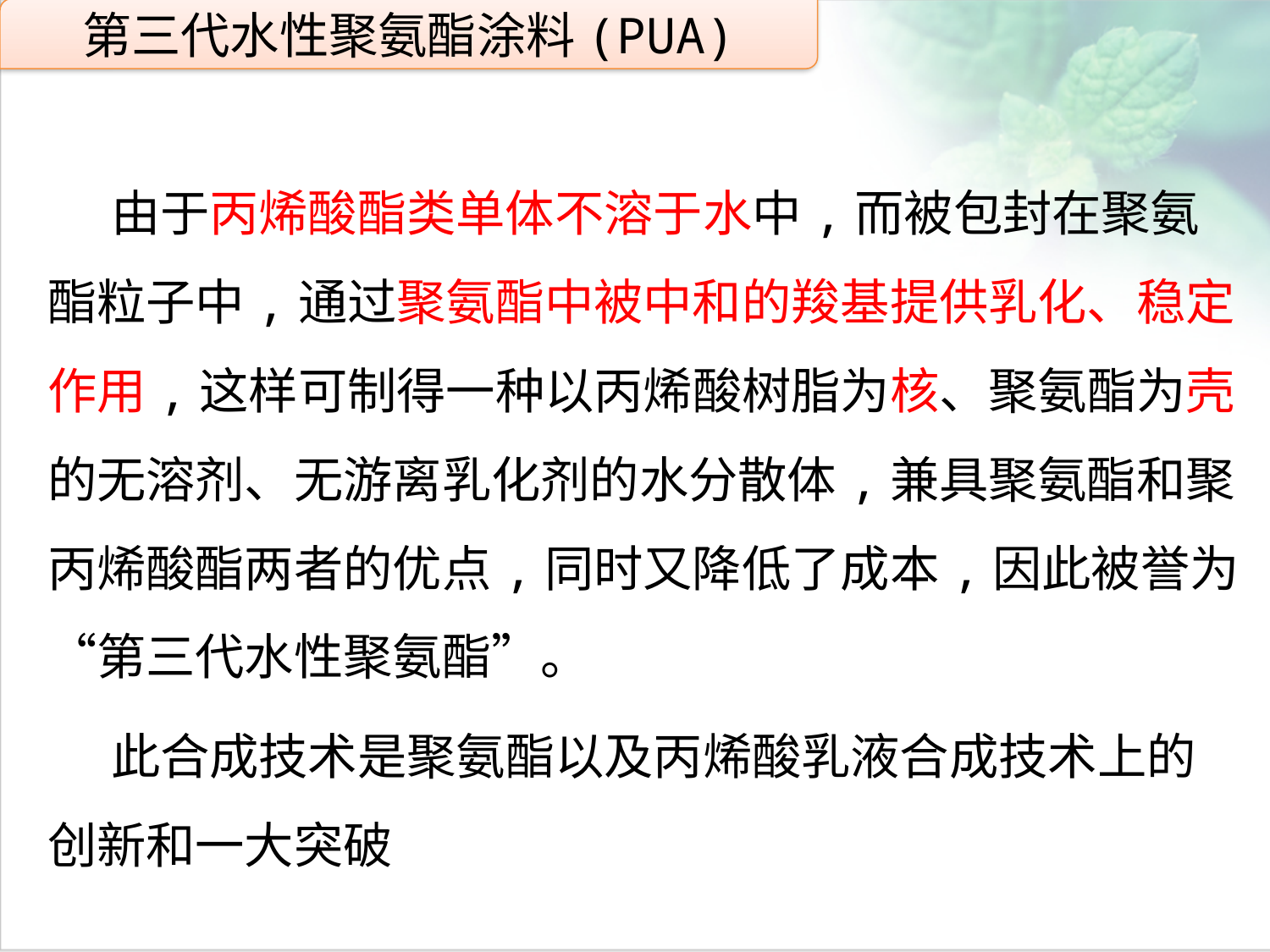

第三代水性聚氨酯涂料(PUA)
由于丙烯酸酯类单体不溶于水中,而被包封在聚氨酯粒子中,通过聚氨酯中被中和的羧基提供乳化、稳定作用,这样可制得一种以丙烯酸树脂为核、聚氨酯为壳的无溶剂、无游离乳化剂的水分散体,兼具聚氨酯和聚丙烯酸酯两者的优点,同时又降低了成本,因此被誉为“第三代水性聚氨酯”。
此合成技术是聚氨酯以及丙烯酸乳液合成技术上的创新和一大突破
点击添加文本
点击添加文本
点击添加文本
点击添加文本